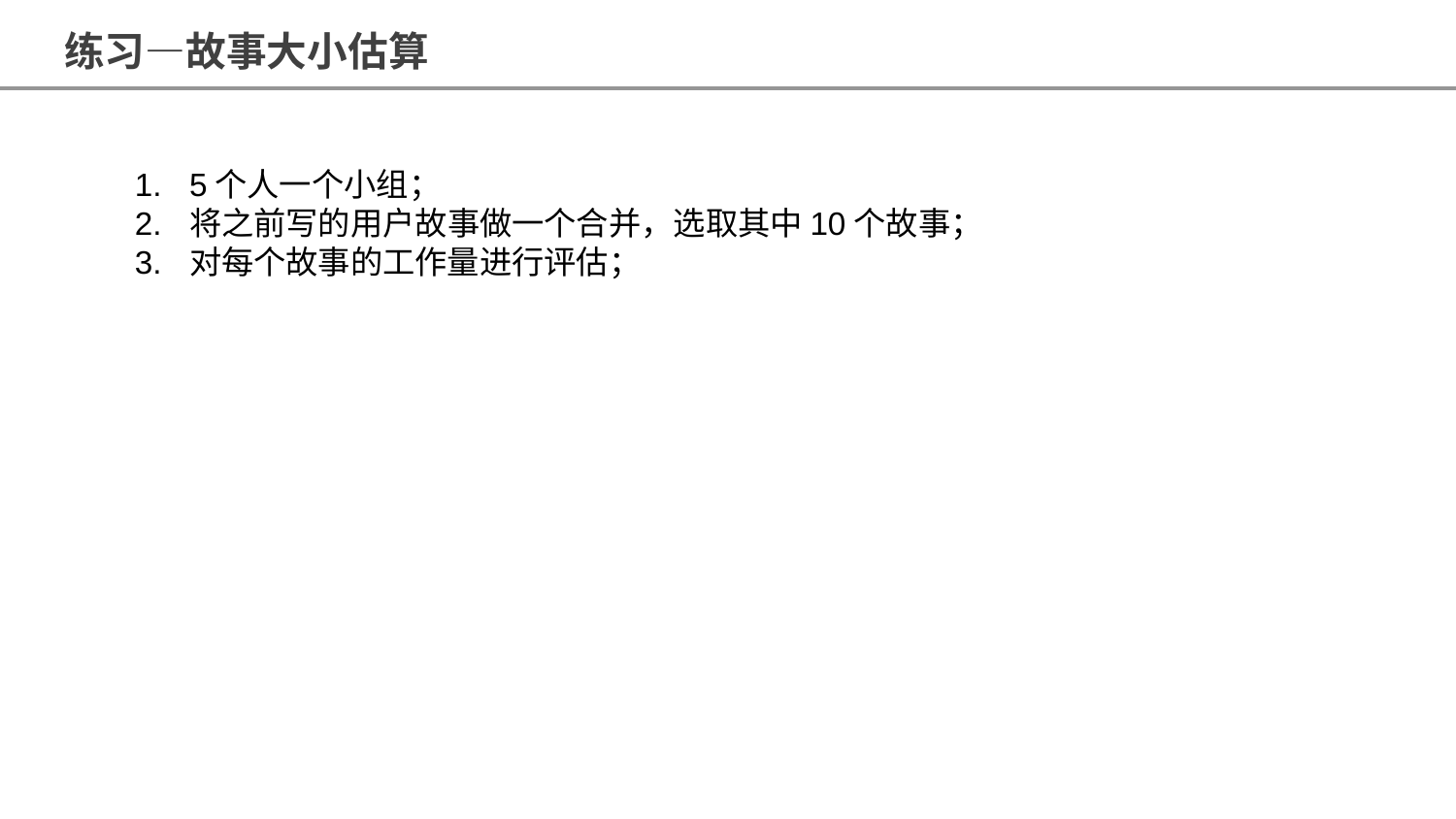

练习—故事大小估算
5个人一个小组；
将之前写的用户故事做一个合并，选取其中10个故事；
对每个故事的工作量进行评估；